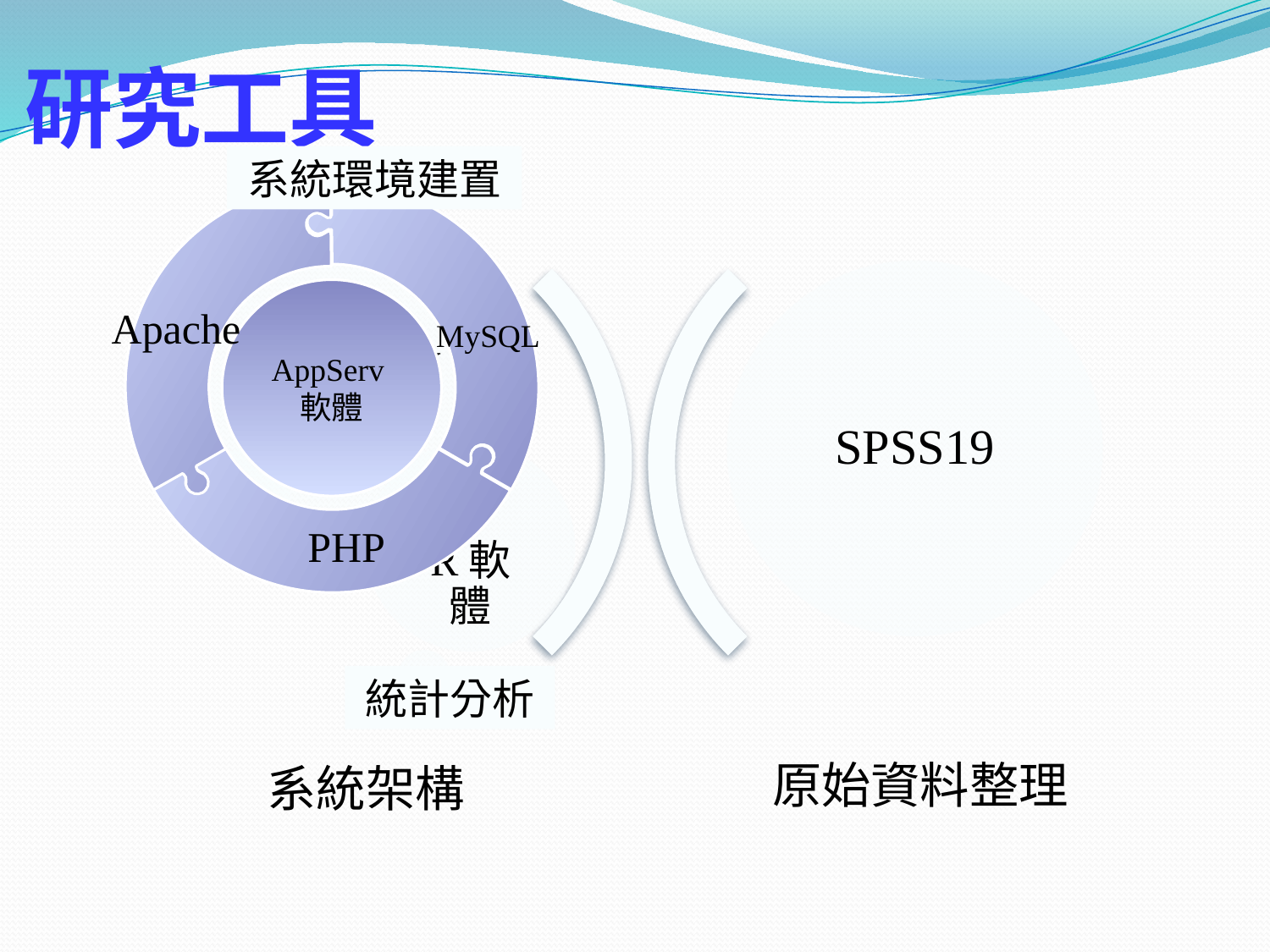

# 研究工具
原始資料整理
SPSS19
AppServ軟體

R軟體
系統架構

Apache

MySQL
AppServ軟體

PHP
系統環境建置
統計分析